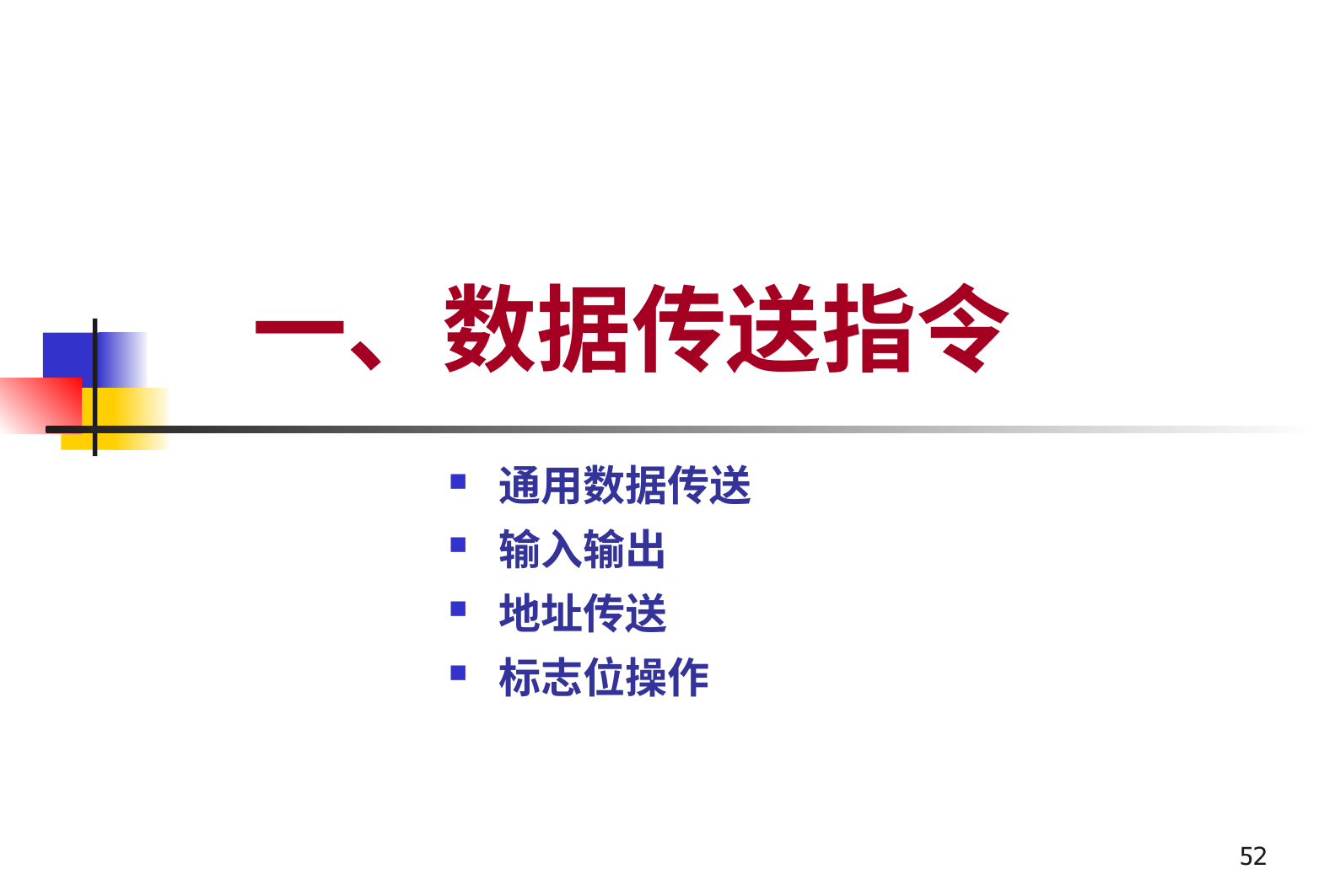

# 一、数据传送指令
通用数据传送
输入输出
地址传送
标志位操作
52